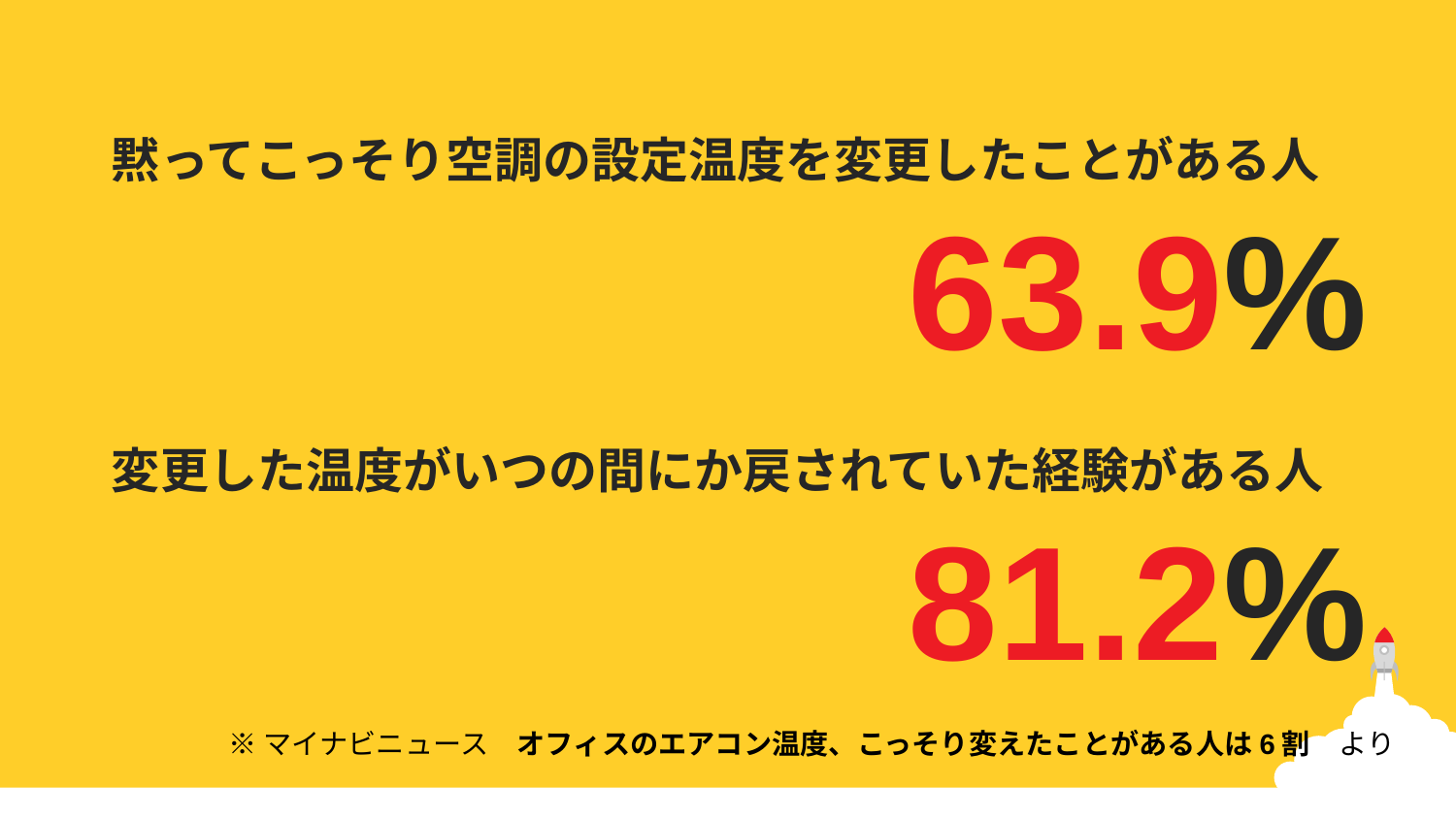

黙ってこっそり空調の設定温度を変更したことがある人
63.9%

変更した温度がいつの間にか戻されていた経験がある人
81.2%
※マイナビニュース　オフィスのエアコン温度、こっそり変えたことがある人は6割　より